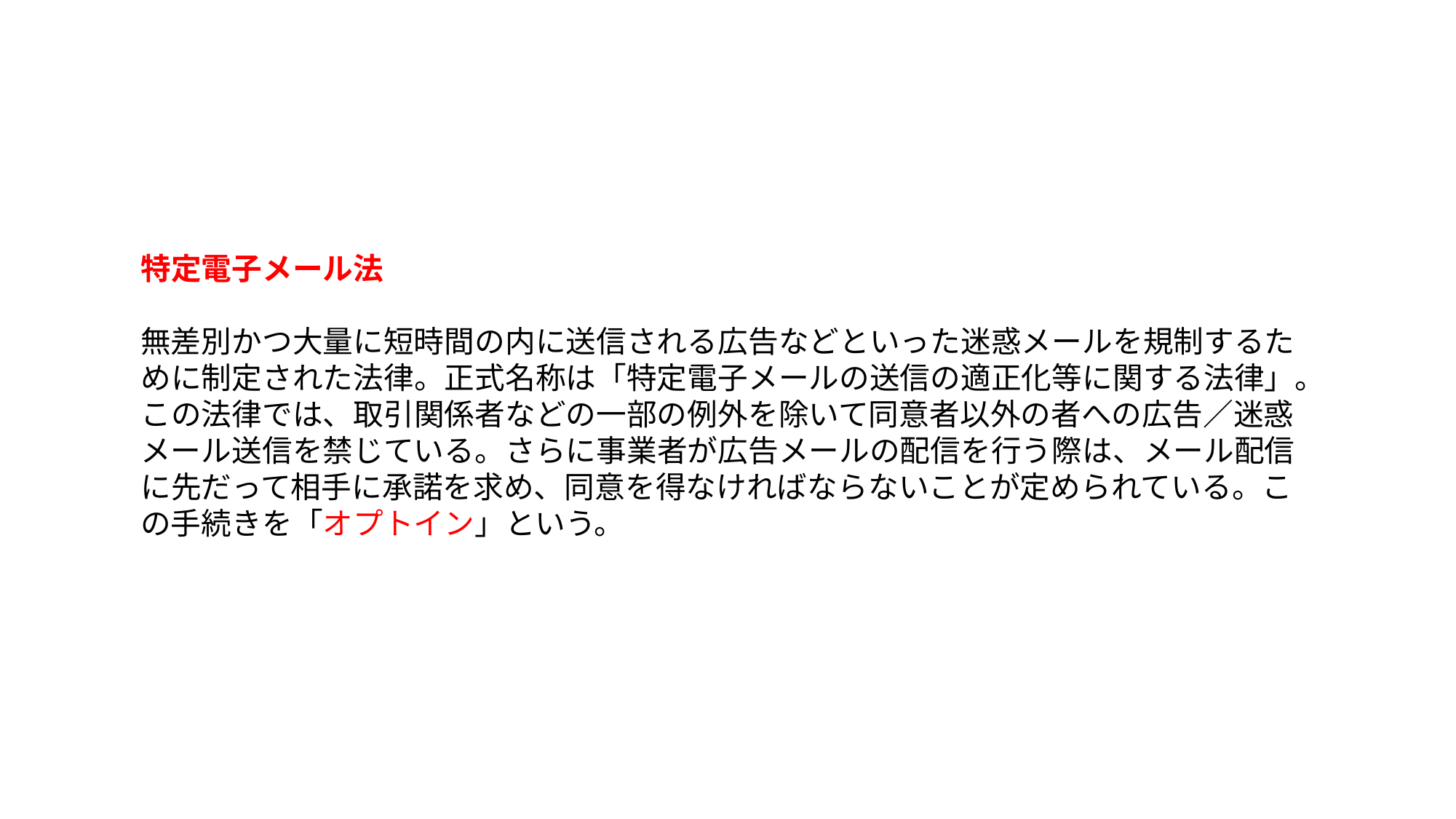

特定電子メール法

無差別かつ大量に短時間の内に送信される広告などといった迷惑メールを規制するために制定された法律。正式名称は「特定電子メールの送信の適正化等に関する法律」。この法律では、取引関係者などの一部の例外を除いて同意者以外の者への広告／迷惑メール送信を禁じている。さらに事業者が広告メールの配信を行う際は、メール配信に先だって相手に承諾を求め、同意を得なければならないことが定められている。この手続きを「オプトイン」という。